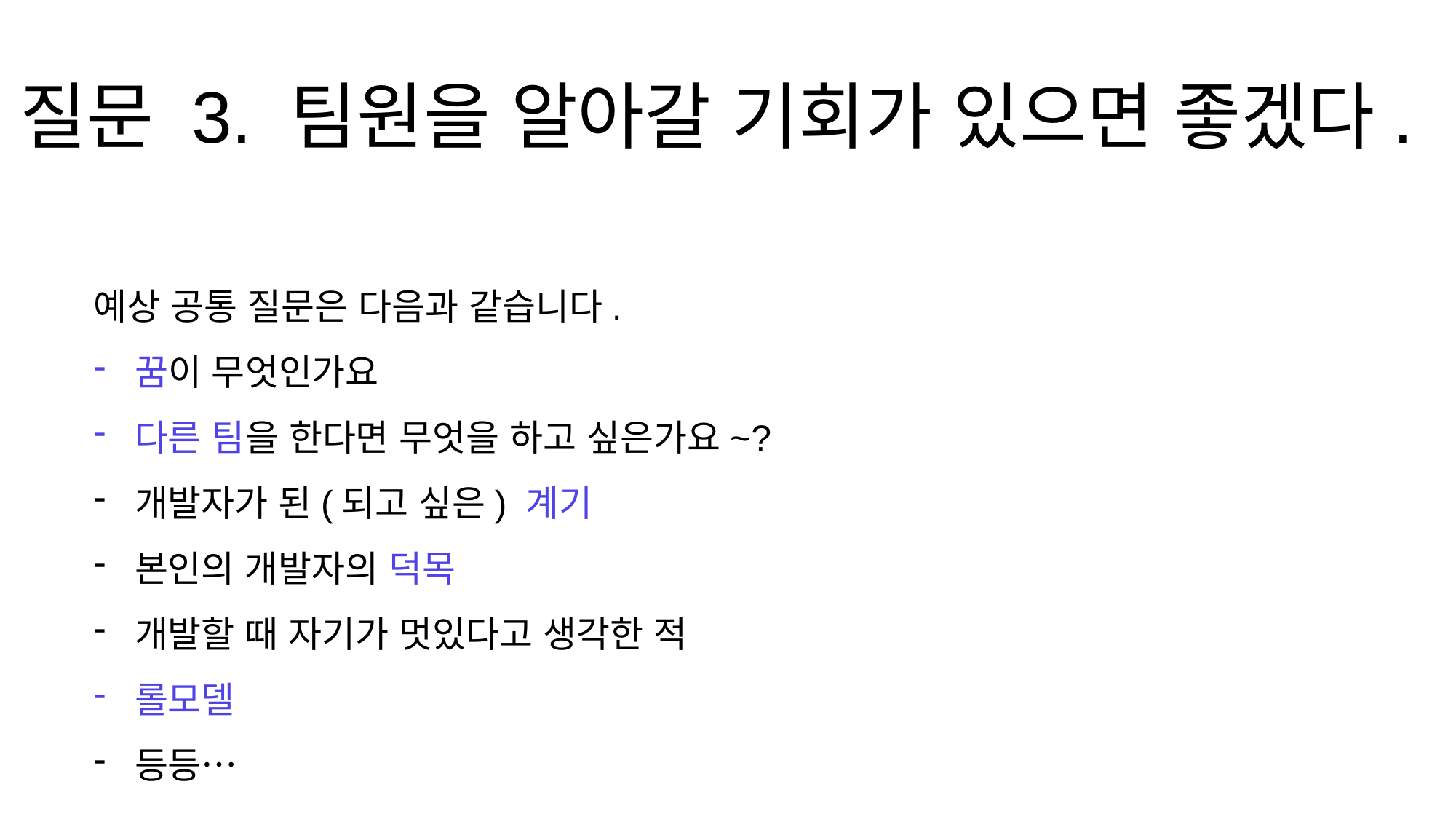

질문 3. 팀원을 알아갈 기회가 있으면 좋겠다.
예상 공통 질문은 다음과 같습니다.
꿈이 무엇인가요
다른 팀을 한다면 무엇을 하고 싶은가요~?
개발자가 된(되고 싶은) 계기
본인의 개발자의 덕목
개발할 때 자기가 멋있다고 생각한 적
롤모델
등등…